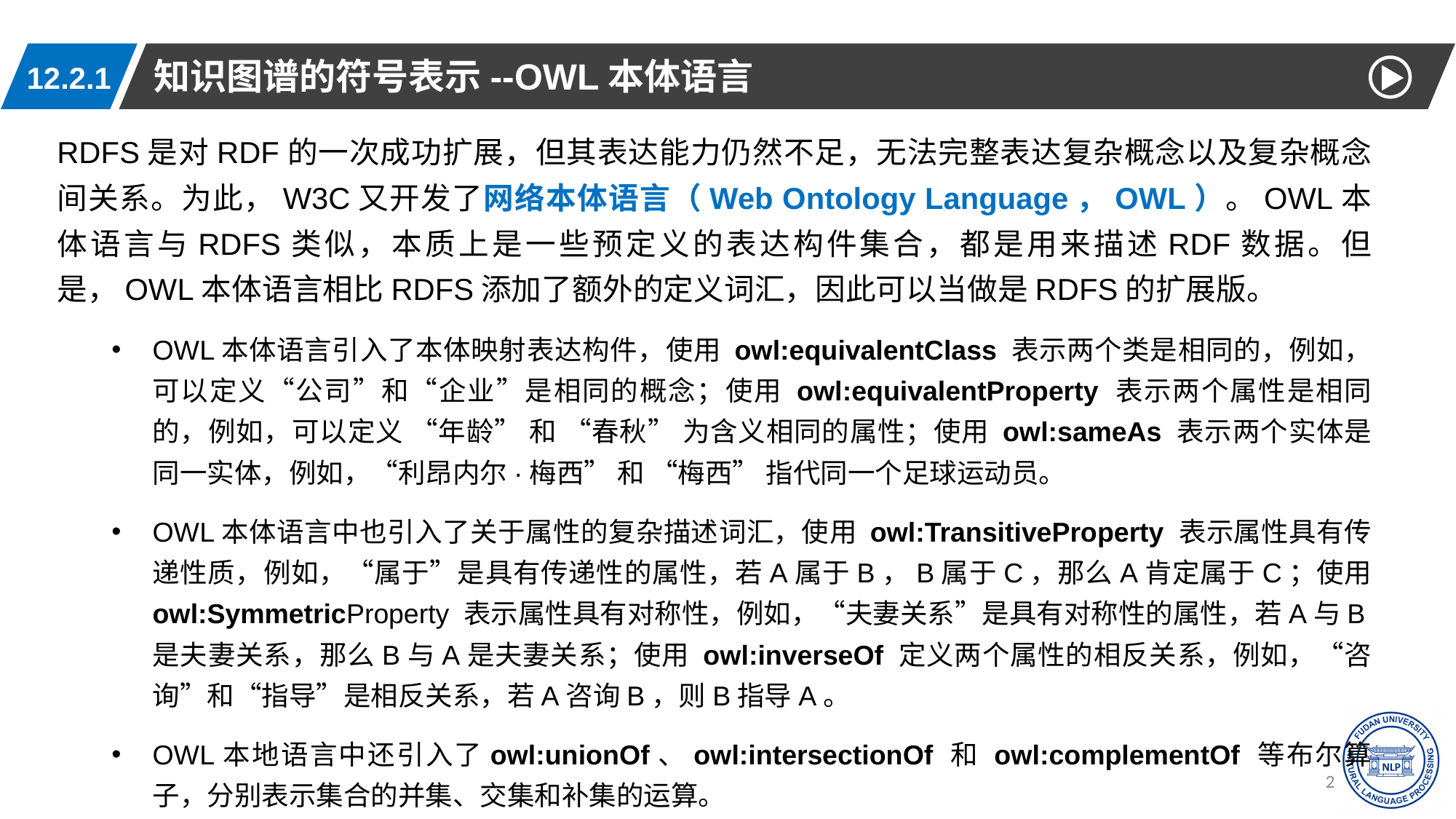

知识图谱的符号表示--OWL本体语言
12.2.1

RDFS是对RDF的一次成功扩展，但其表达能力仍然不足，无法完整表达复杂概念以及复杂概念间关系。为此，W3C又开发了网络本体语言（Web Ontology Language，OWL）。OWL本体语言与RDFS类似，本质上是一些预定义的表达构件集合，都是用来描述RDF数据。但是，OWL本体语言相比RDFS添加了额外的定义词汇，因此可以当做是RDFS的扩展版。
OWL本体语言引入了本体映射表达构件，使用 owl:equivalentClass 表示两个类是相同的，例如，可以定义“公司”和“企业”是相同的概念；使用 owl:equivalentProperty 表示两个属性是相同的，例如，可以定义 “年龄” 和 “春秋” 为含义相同的属性；使用 owl:sameAs 表示两个实体是同一实体，例如，“利昂内尔·梅西” 和 “梅西” 指代同一个足球运动员。
OWL本体语言中也引入了关于属性的复杂描述词汇，使用 owl:TransitiveProperty 表示属性具有传递性质，例如，“属于”是具有传递性的属性，若A属于B，B属于C，那么A肯定属于C；使用 owl:SymmetricProperty 表示属性具有对称性，例如，“夫妻关系”是具有对称性的属性，若A与B是夫妻关系，那么B与A是夫妻关系；使用 owl:inverseOf 定义两个属性的相反关系，例如，“咨询”和“指导”是相反关系，若A咨询B，则B指导A。
OWL本地语言中还引入了owl:unionOf、owl:intersectionOf 和 owl:complementOf 等布尔算子，分别表示集合的并集、交集和补集的运算。
21